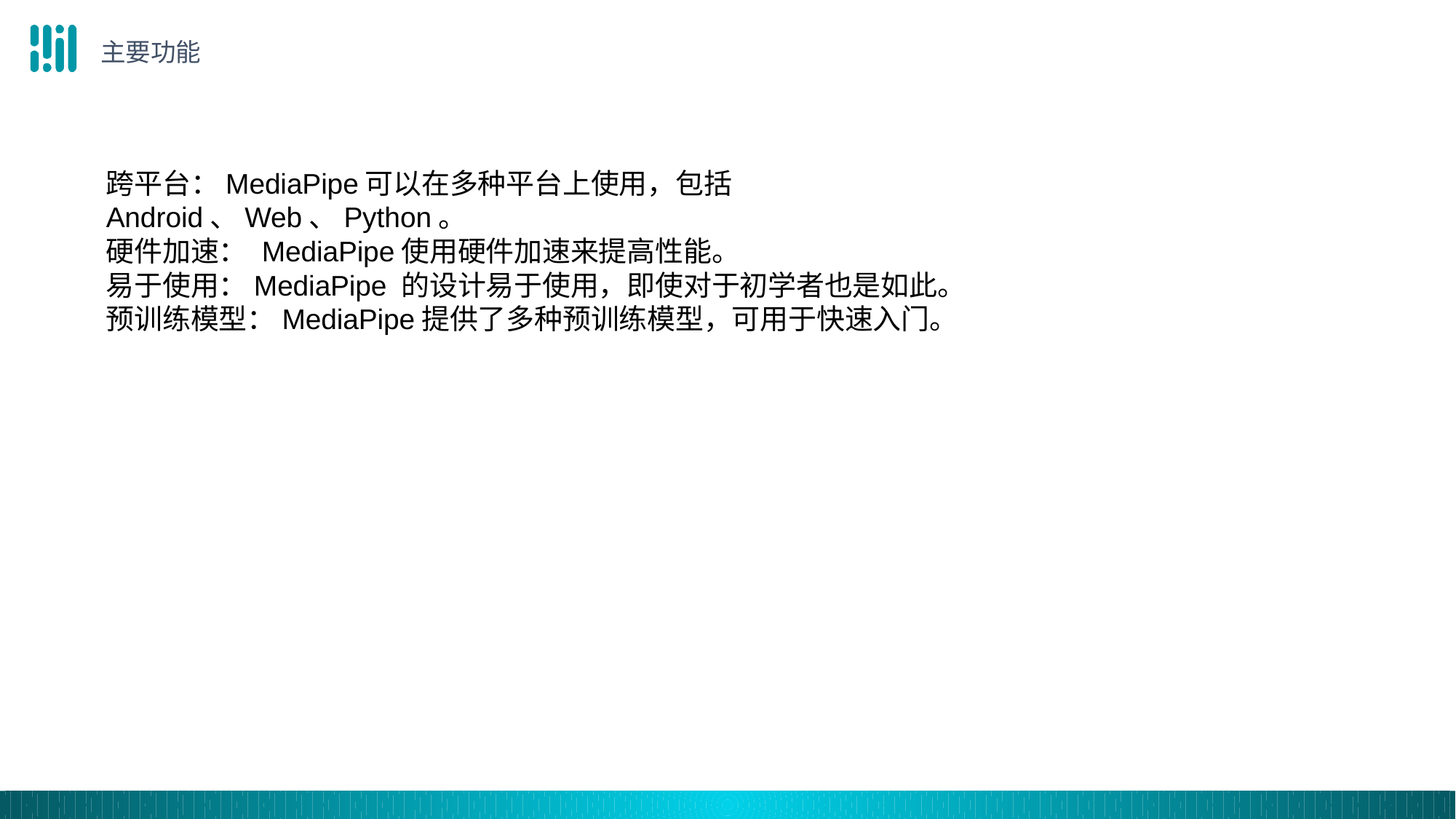

主要功能

跨平台：MediaPipe可以在多种平台上使用，包括Android、Web、Python。
硬件加速： MediaPipe使用硬件加速来提高性能。
易于使用：MediaPipe 的设计易于使用，即使对于初学者也是如此。
预训练模型：MediaPipe提供了多种预训练模型，可用于快速入门。